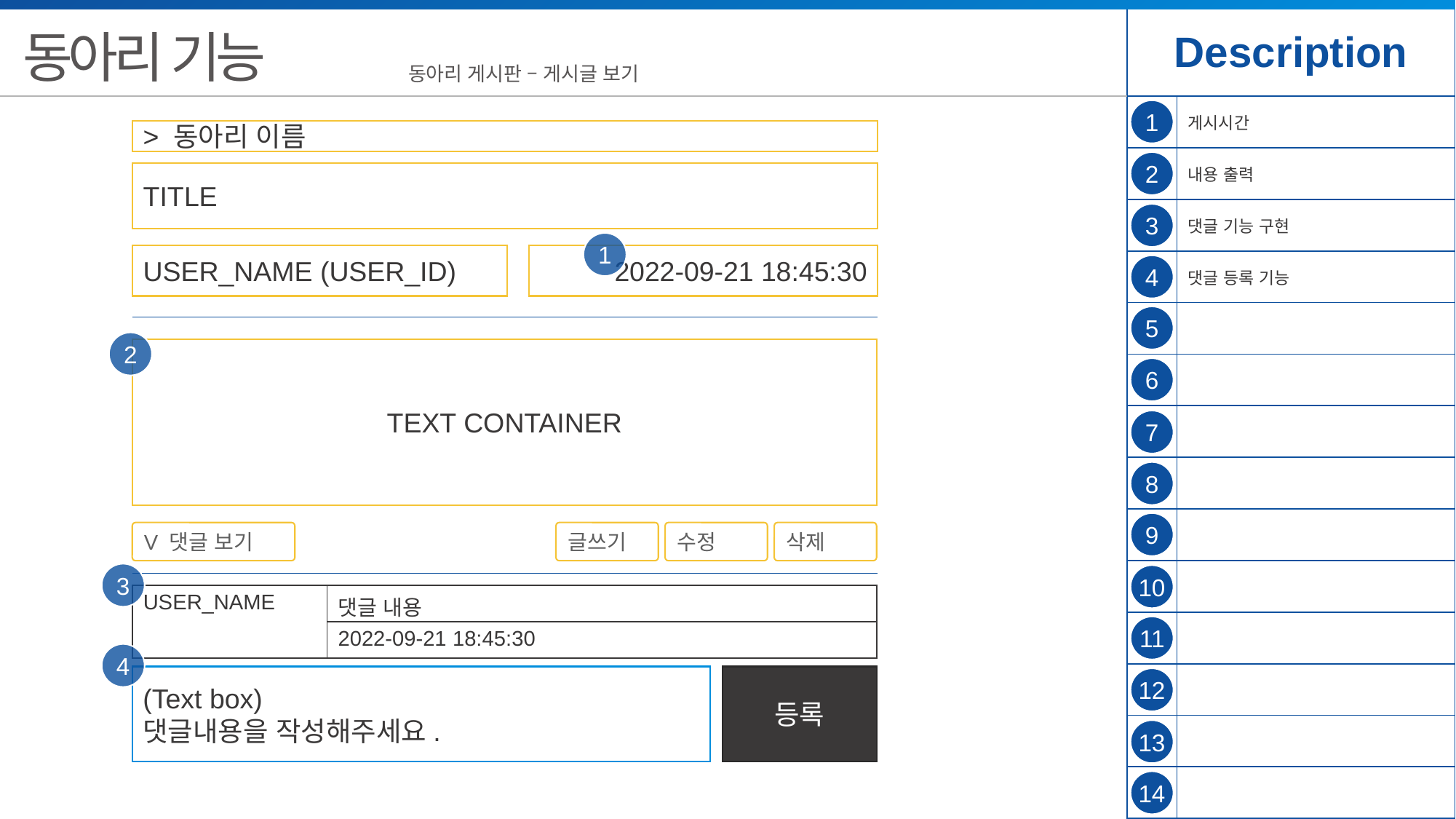

| Description |  |
| --- | --- |
|  | 게시시간 |
|  | 내용 출력 |
|  | 댓글 기능 구현 |
|  | 댓글 등록 기능 |
|  |  |
|  |  |
|  |  |
|  |  |
|  |  |
|  |  |
|  |  |
|  |  |
|  |  |
|  |  |
동아리 기능
동아리 게시판 – 게시글 보기
1
> 동아리 이름
2
TITLE
3
1
USER_NAME (USER_ID)
2022-09-21 18:45:30
4
5
2
TEXT CONTAINER
6
7
8
9
V 댓글 보기
글쓰기
수정
삭제
3
10
| USER\_NAME | 댓글 내용 |
| --- | --- |
|  | 2022-09-21 18:45:30 |
11
4
(Text box)
댓글내용을 작성해주세요.
등록
12
13
14